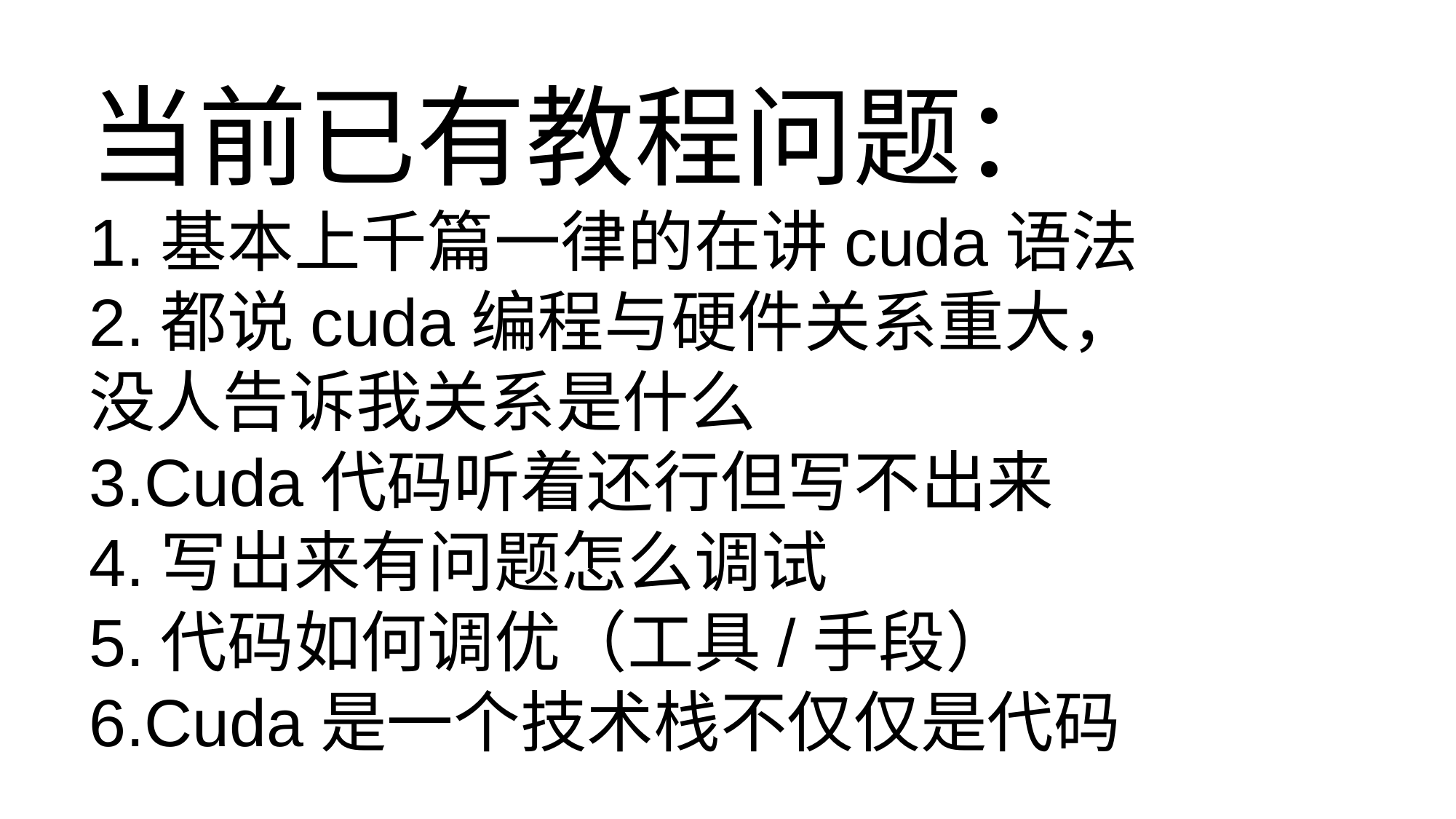

当前已有教程问题：
1.基本上千篇一律的在讲cuda语法
2.都说cuda编程与硬件关系重大，没人告诉我关系是什么
3.Cuda代码听着还行但写不出来
4.写出来有问题怎么调试
5.代码如何调优（工具/手段）
6.Cuda是一个技术栈不仅仅是代码